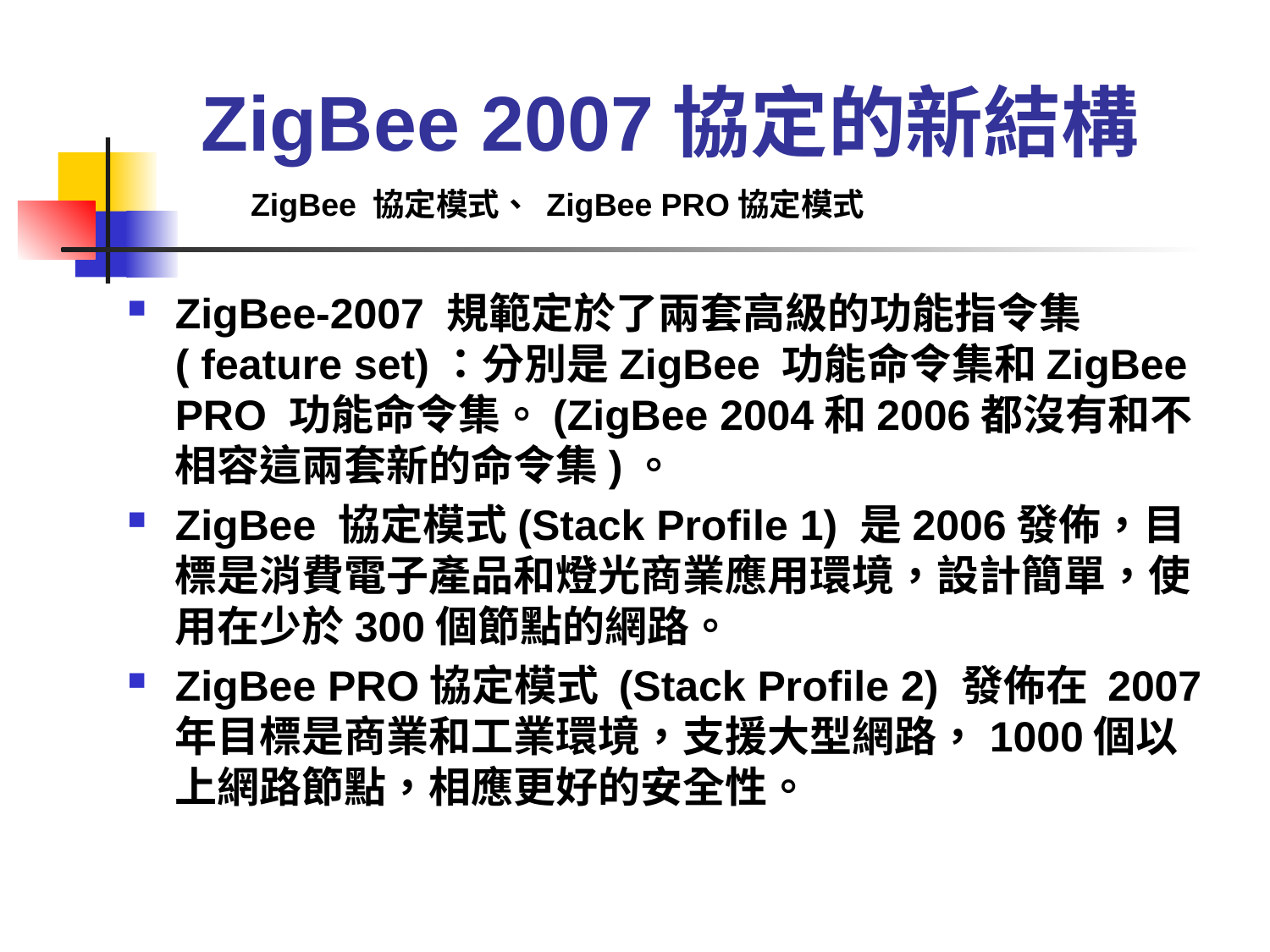

# ZigBee 2007協定的新結構
ZigBee 協定模式、 ZigBee PRO協定模式
ZigBee-2007 規範定於了兩套高級的功能指令集( feature set)：分別是ZigBee 功能命令集和ZigBee PRO 功能命令集。(ZigBee 2004和2006都沒有和不相容這兩套新的命令集)。
ZigBee 協定模式(Stack Profile 1) 是2006發佈，目標是消費電子產品和燈光商業應用環境，設計簡單，使用在少於300個節點的網路。
ZigBee PRO協定模式 (Stack Profile 2) 發佈在 2007年目標是商業和工業環境，支援大型網路，1000個以上網路節點，相應更好的安全性。